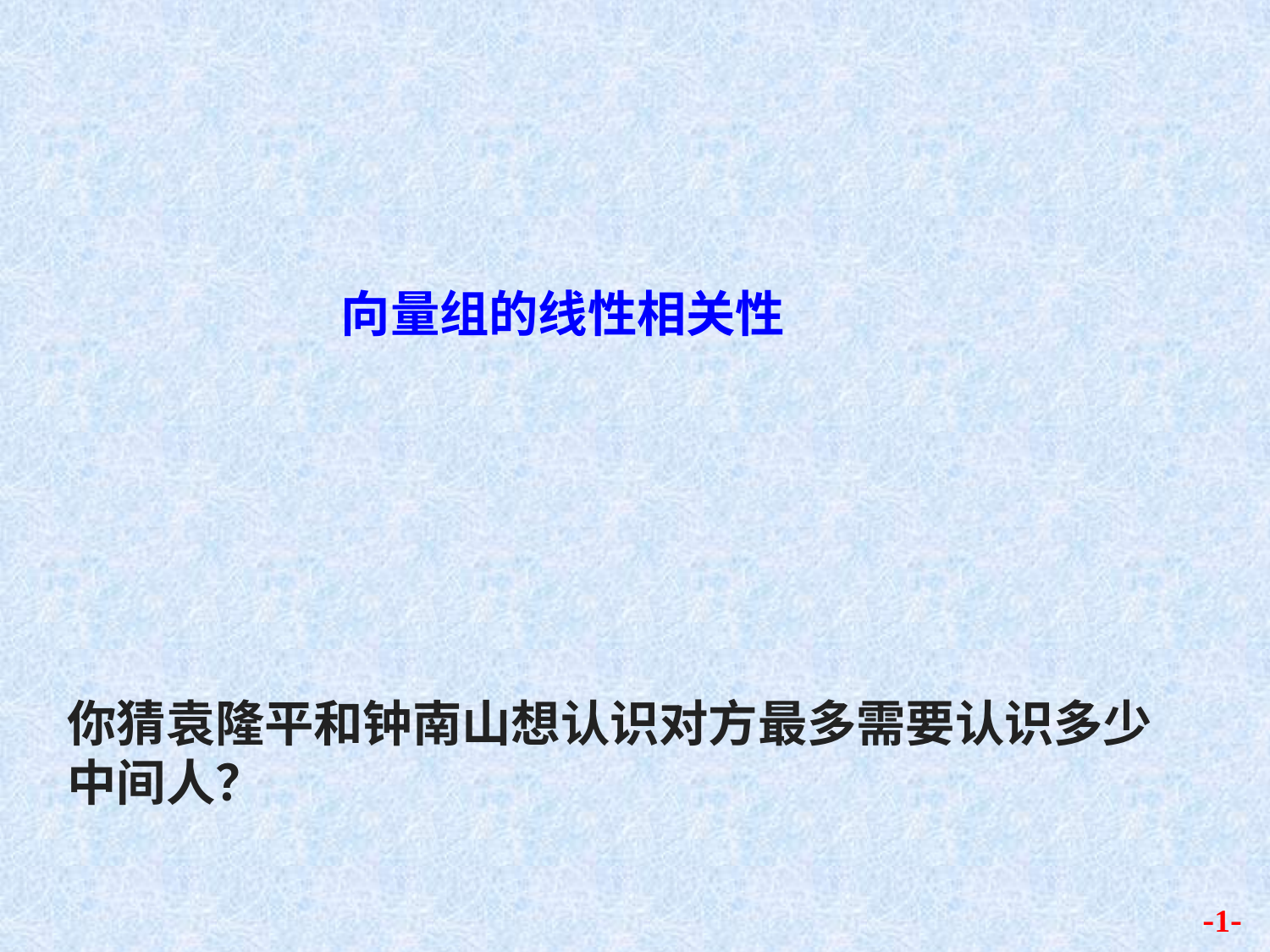

向量组的线性相关性
你猜袁隆平和钟南山想认识对方最多需要认识多少
中间人？
-1-